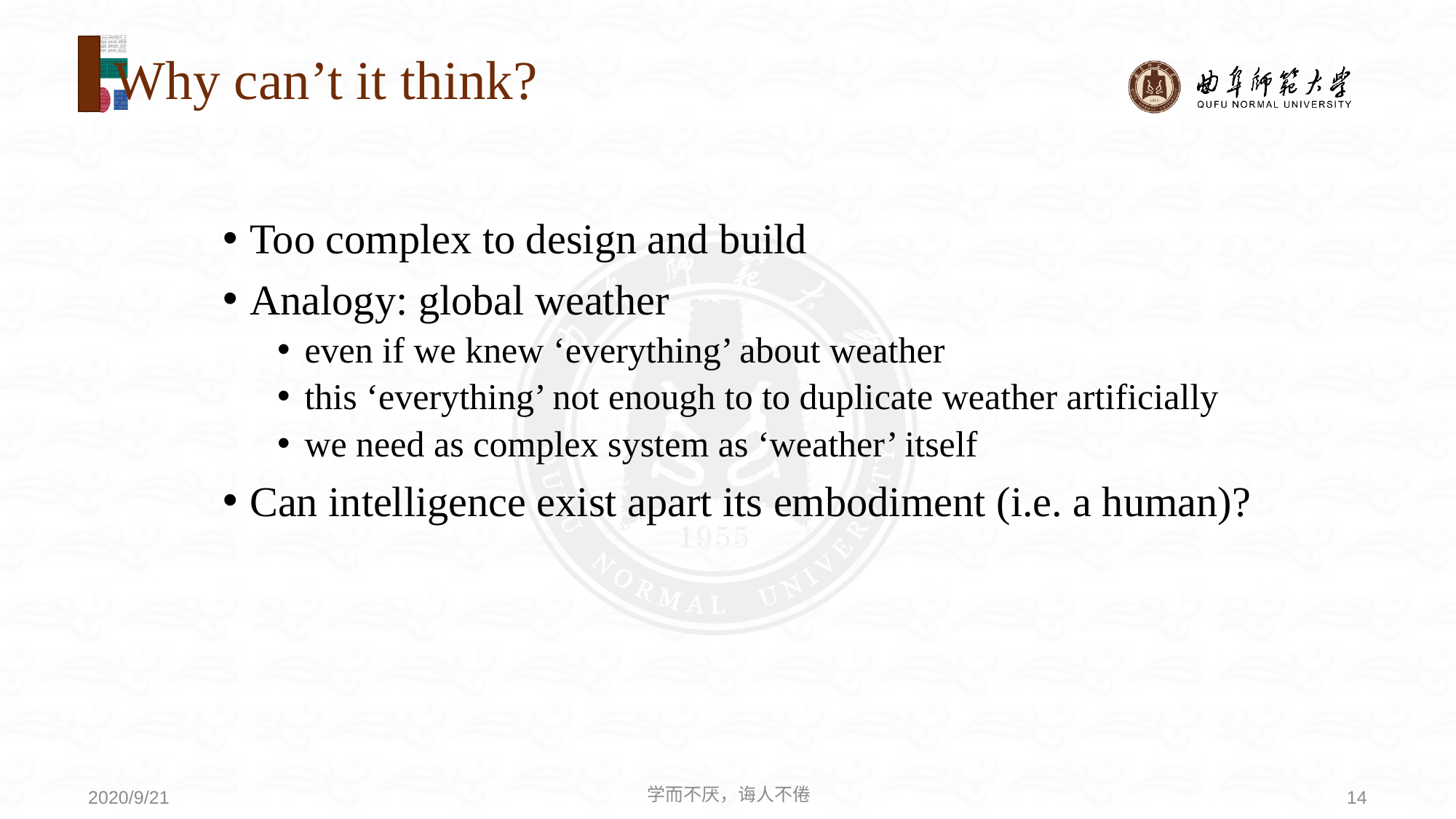

# Why can’t it think?
Too complex to design and build
Analogy: global weather
even if we knew ‘everything’ about weather
this ‘everything’ not enough to to duplicate weather artificially
we need as complex system as ‘weather’ itself
Can intelligence exist apart its embodiment (i.e. a human)?
学而不厌，诲人不倦
14
2020/9/21